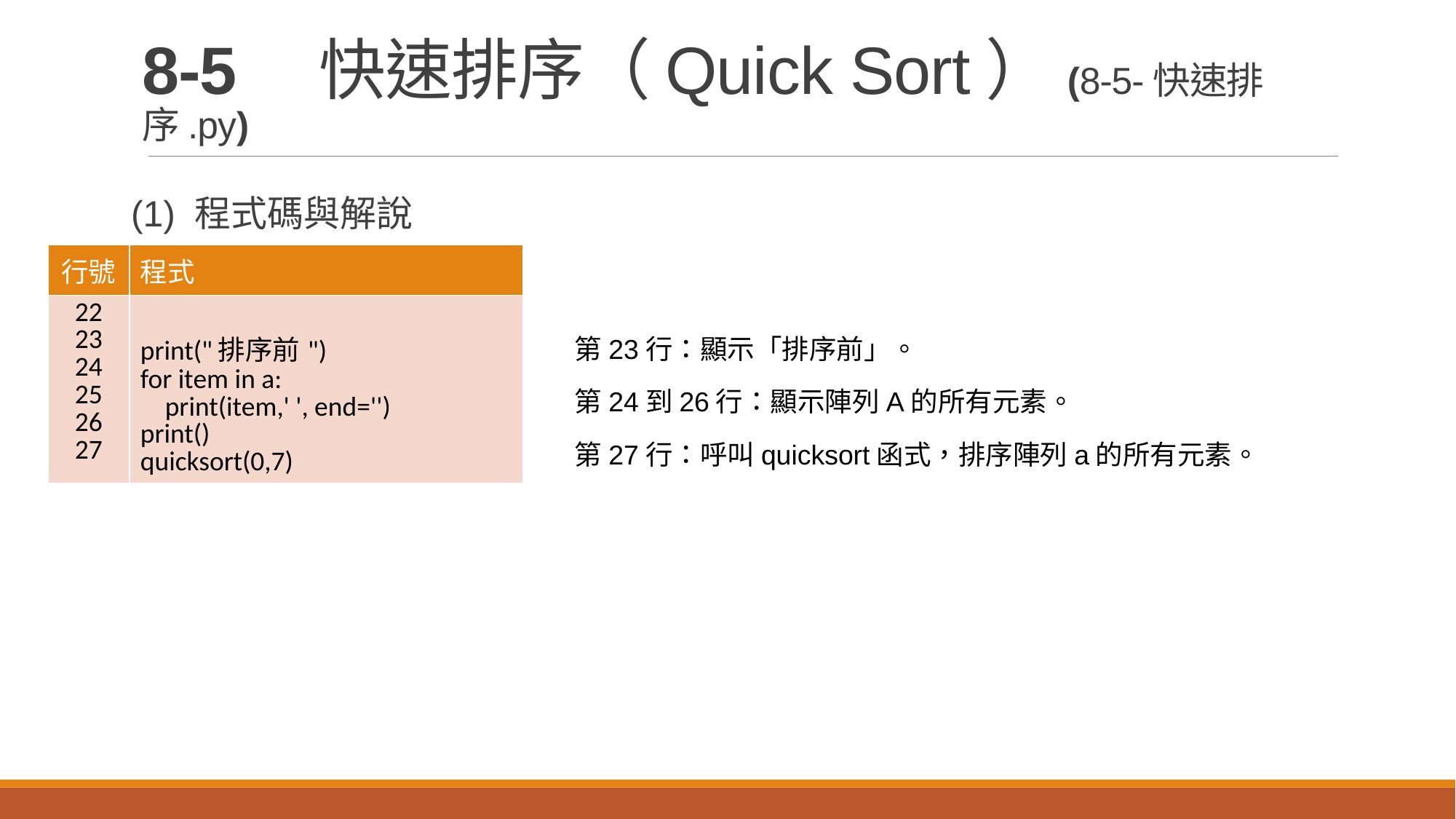

# 8-5　快速排序（Quick Sort）(8-5-快速排序.py)
(1) 程式碼與解說
| 行號 | 程式 |
| --- | --- |
| 22 23 24 25 26 27 | print("排序前") for item in a: print(item,' ', end='') print() quicksort(0,7) |

第23行：顯示「排序前」。
第24到26行：顯示陣列A的所有元素。
第27行：呼叫quicksort函式，排序陣列a的所有元素。